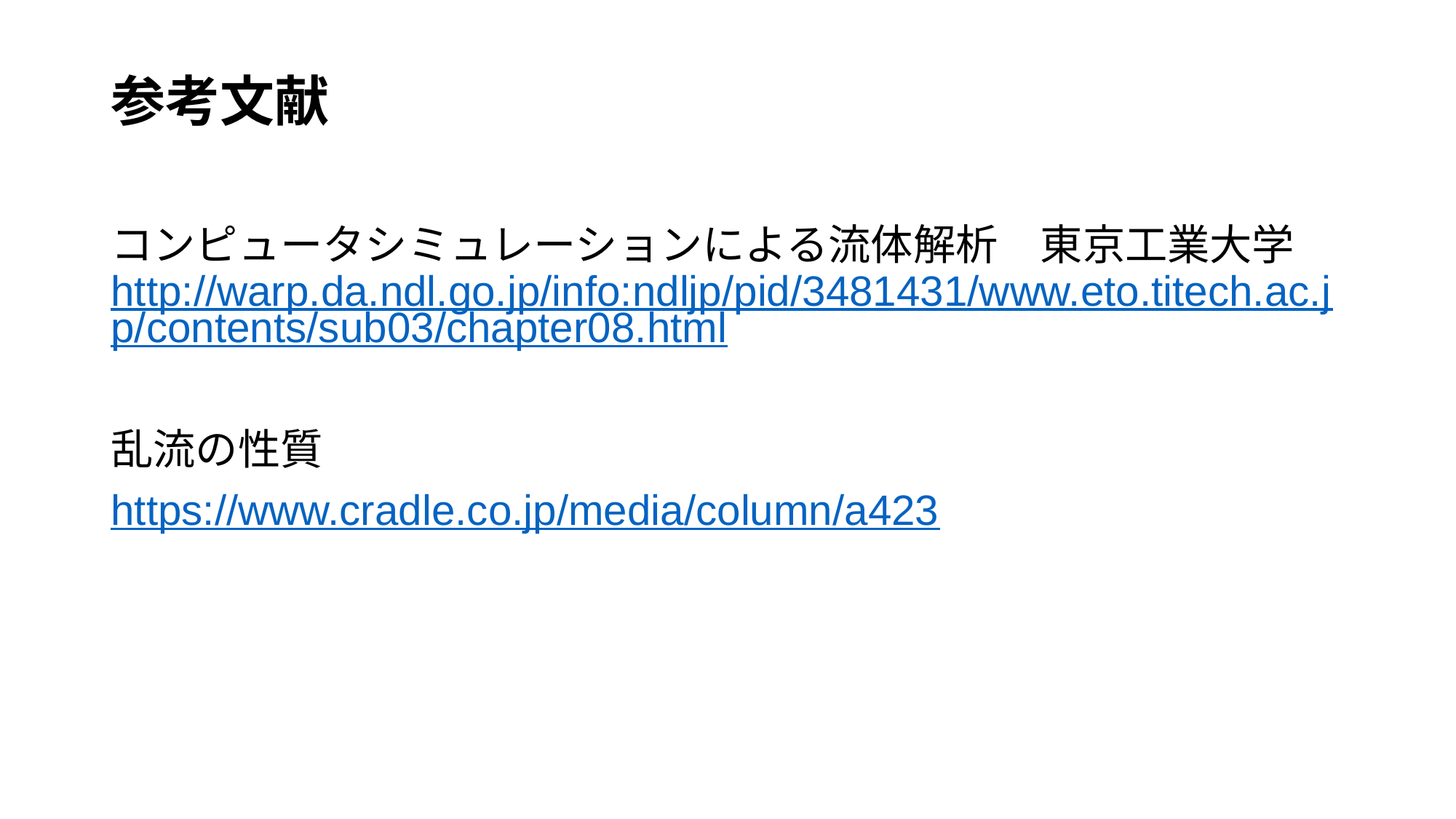

# 参考文献
コンピュータシミュレーションによる流体解析　東京工業大学http://warp.da.ndl.go.jp/info:ndljp/pid/3481431/www.eto.titech.ac.jp/contents/sub03/chapter08.html

乱流の性質
https://www.cradle.co.jp/media/column/a423